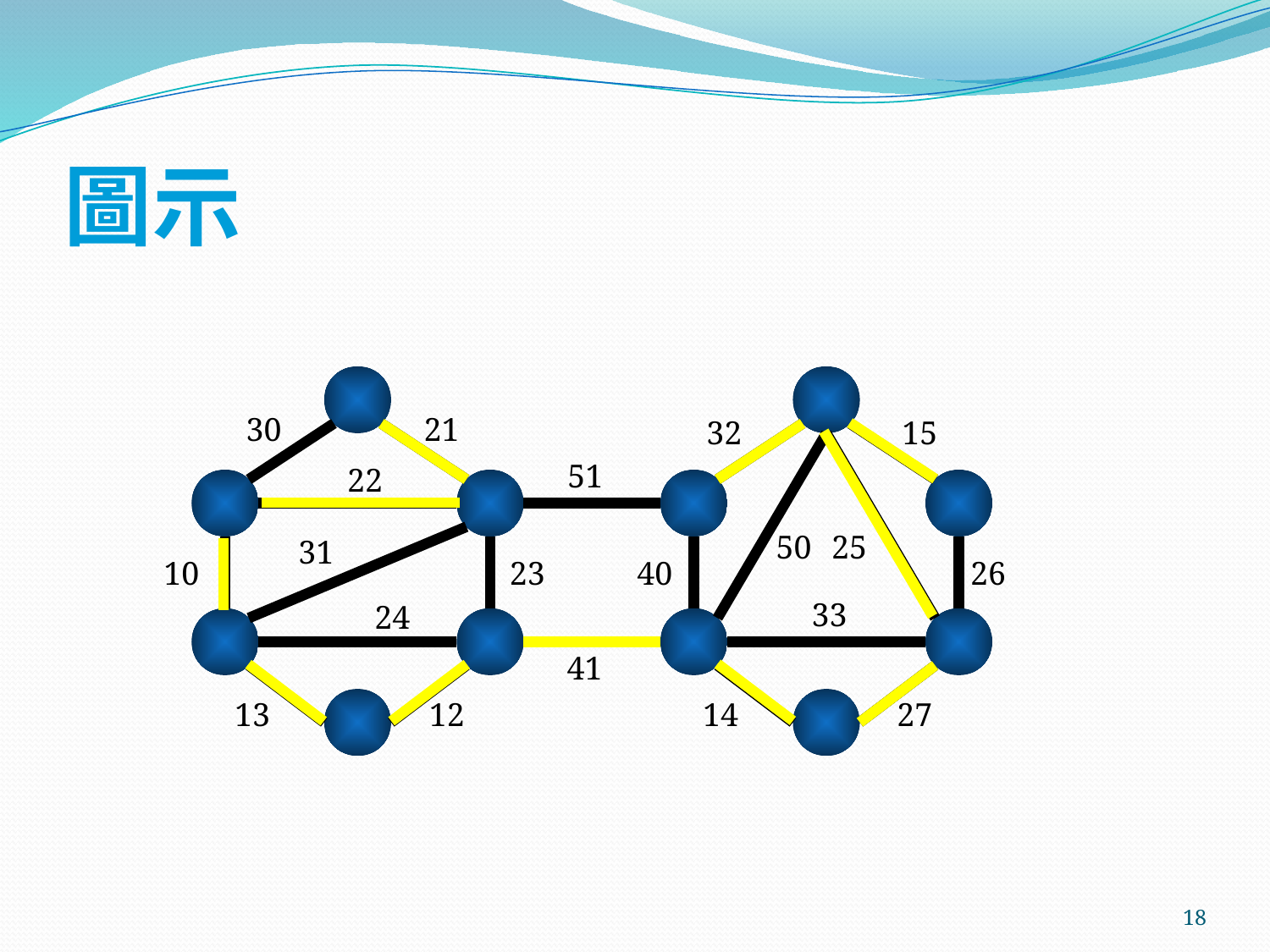

# 圖示

30
51
50
31
23
40
26
33
24
21
32
15
22

25
10

41
13
12
14
27

18